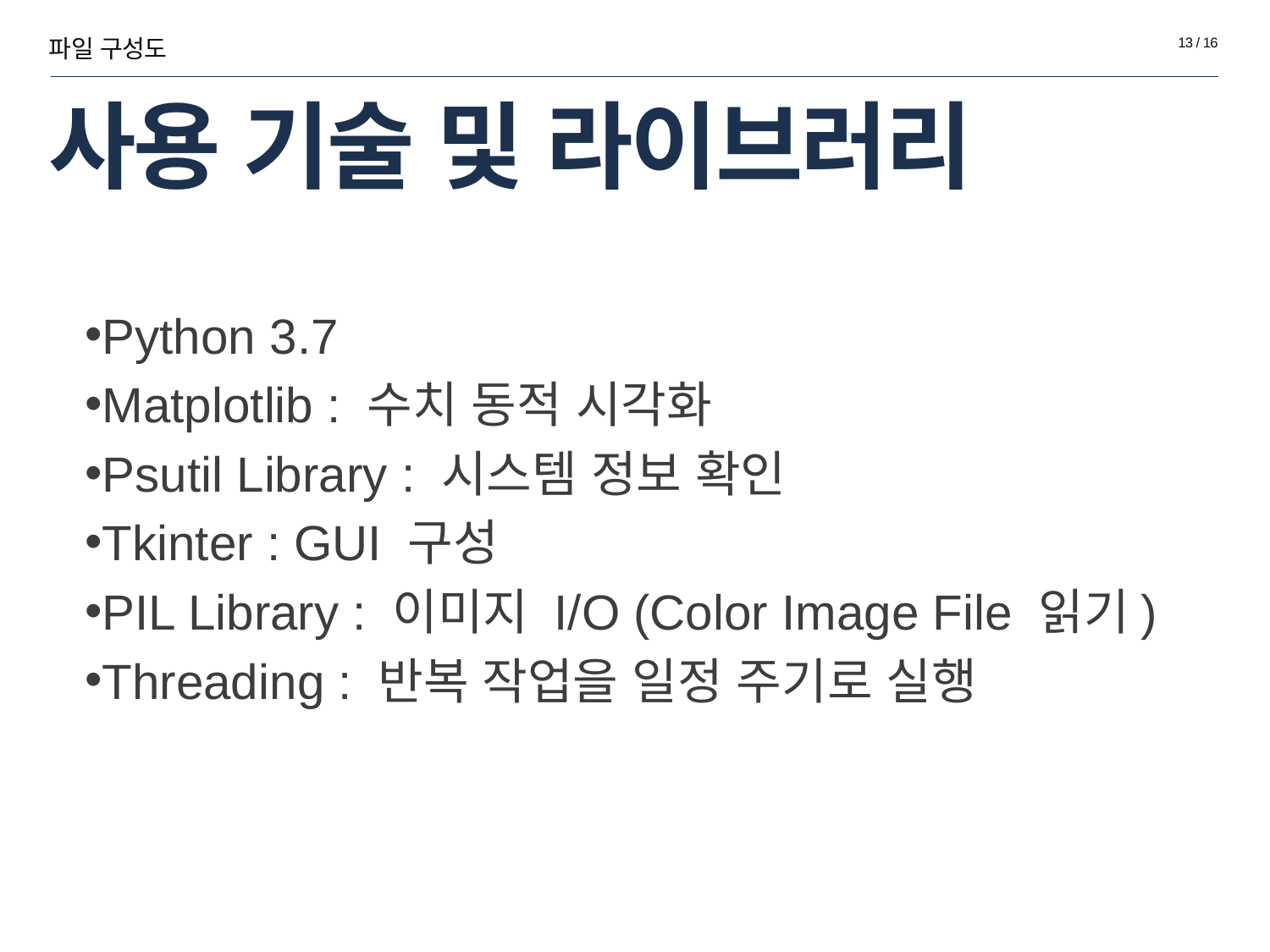

파일 구성도
13 / 16
# 사용 기술 및 라이브러리
Python 3.7
Matplotlib : 수치 동적 시각화
Psutil Library : 시스템 정보 확인
Tkinter : GUI 구성
PIL Library : 이미지 I/O (Color Image File 읽기)
Threading : 반복 작업을 일정 주기로 실행